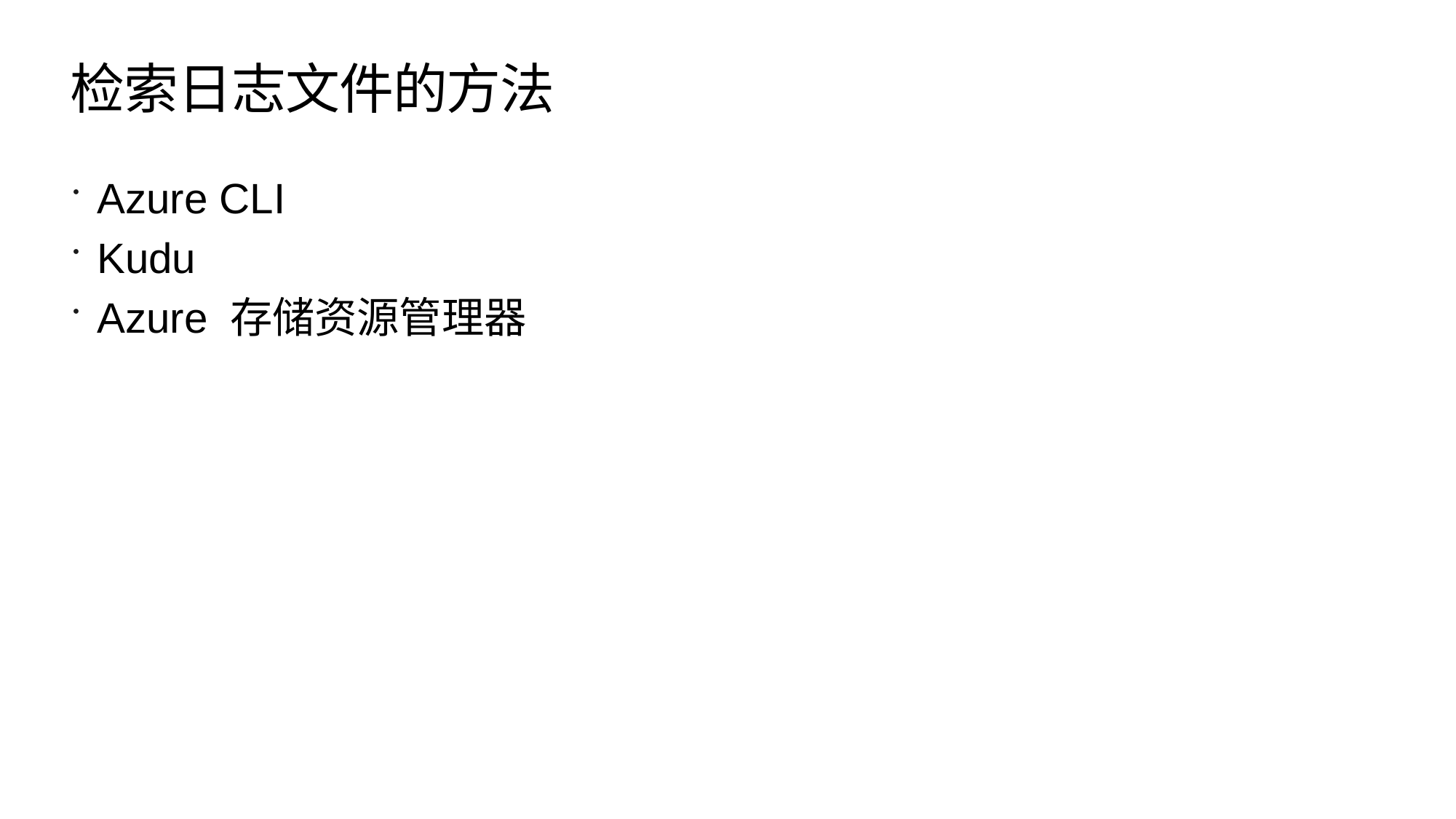

# 检索日志文件的方法
Azure CLI
Kudu
Azure 存储资源管理器